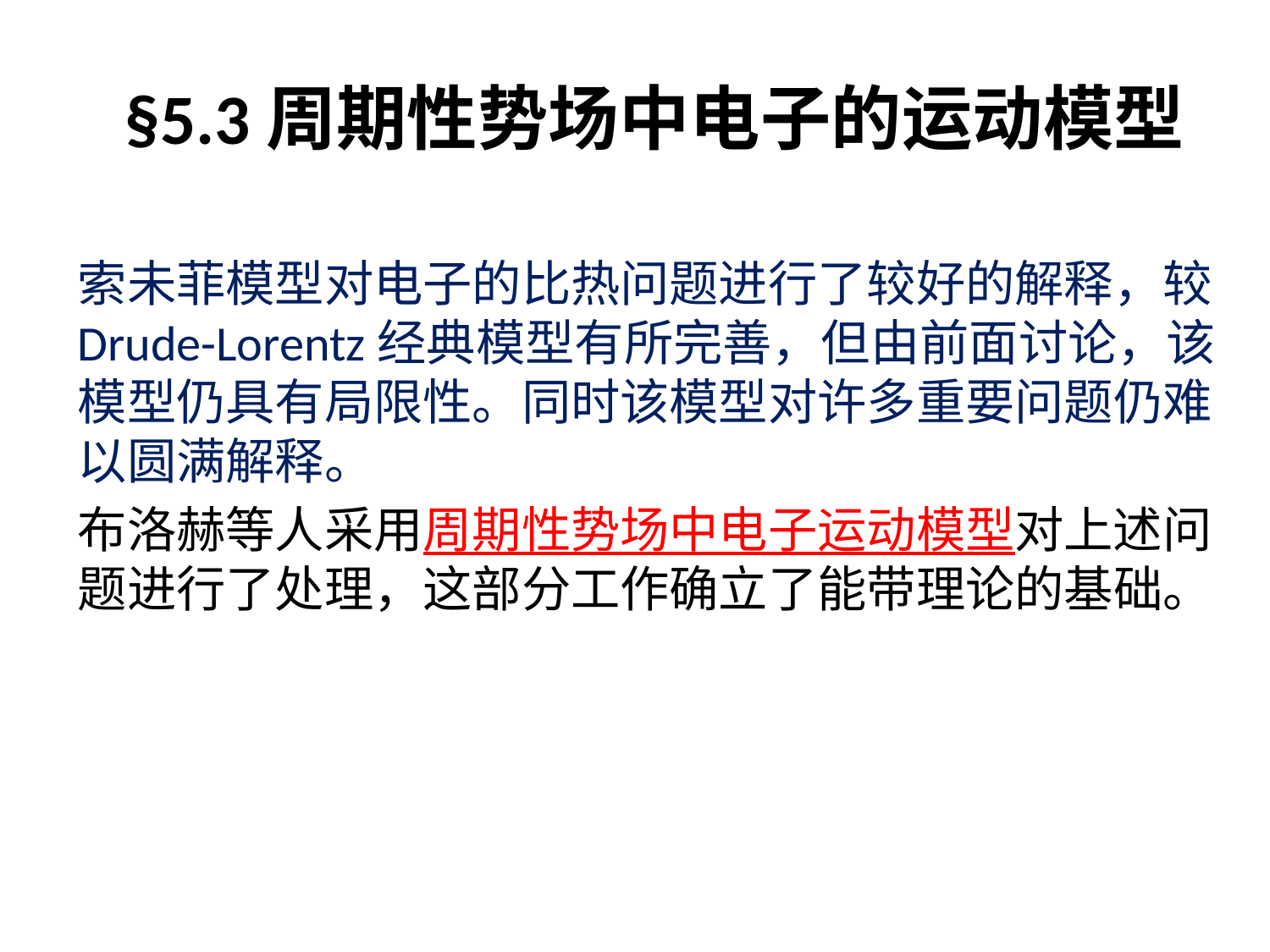

# §5.3周期性势场中电子的运动模型
索未菲模型对电子的比热问题进行了较好的解释，较Drude-Lorentz经典模型有所完善，但由前面讨论，该模型仍具有局限性。同时该模型对许多重要问题仍难以圆满解释。
布洛赫等人采用周期性势场中电子运动模型对上述问题进行了处理，这部分工作确立了能带理论的基础。